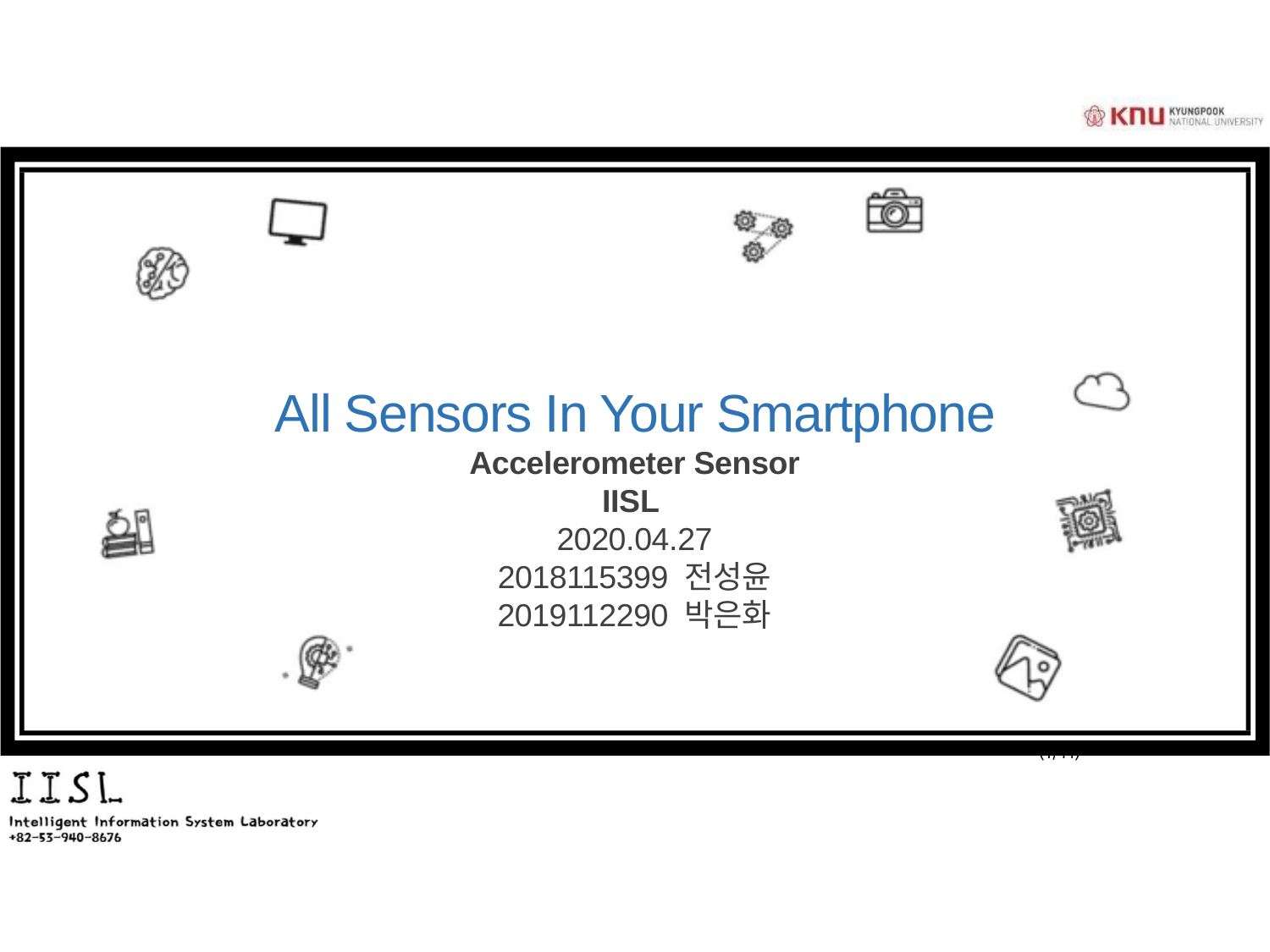

All Sensors In Your Smartphone
Accelerometer Sensor
IISL
2020.04.27
2018115399 전성윤
2019112290 박은화
		(1/14)